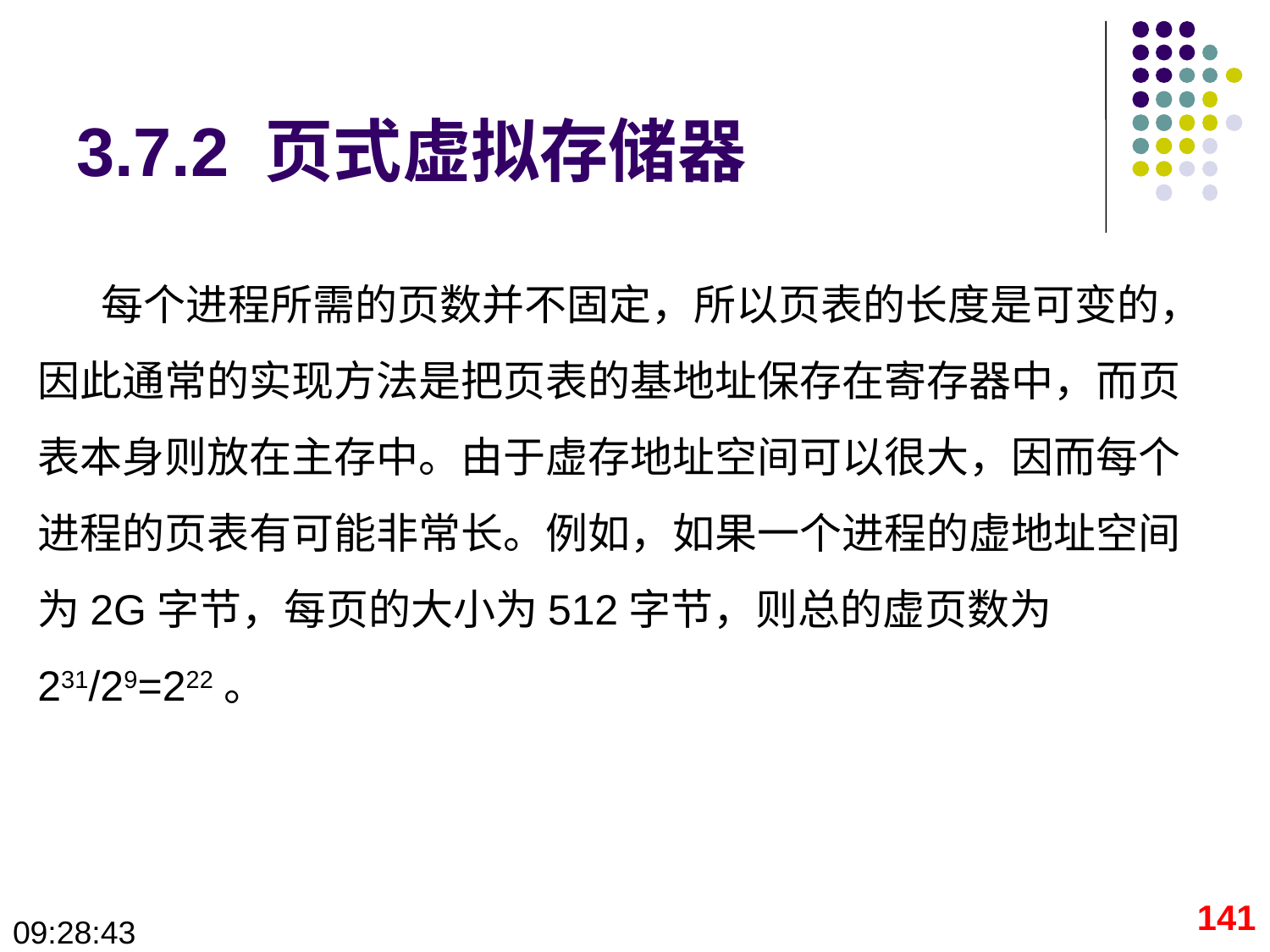

# 3.7.2 页式虚拟存储器
每个进程所需的页数并不固定，所以页表的长度是可变的，因此通常的实现方法是把页表的基地址保存在寄存器中，而页表本身则放在主存中。由于虚存地址空间可以很大，因而每个进程的页表有可能非常长。例如，如果一个进程的虚地址空间为2G字节，每页的大小为512字节，则总的虚页数为231/29=222。
141
09:28:43